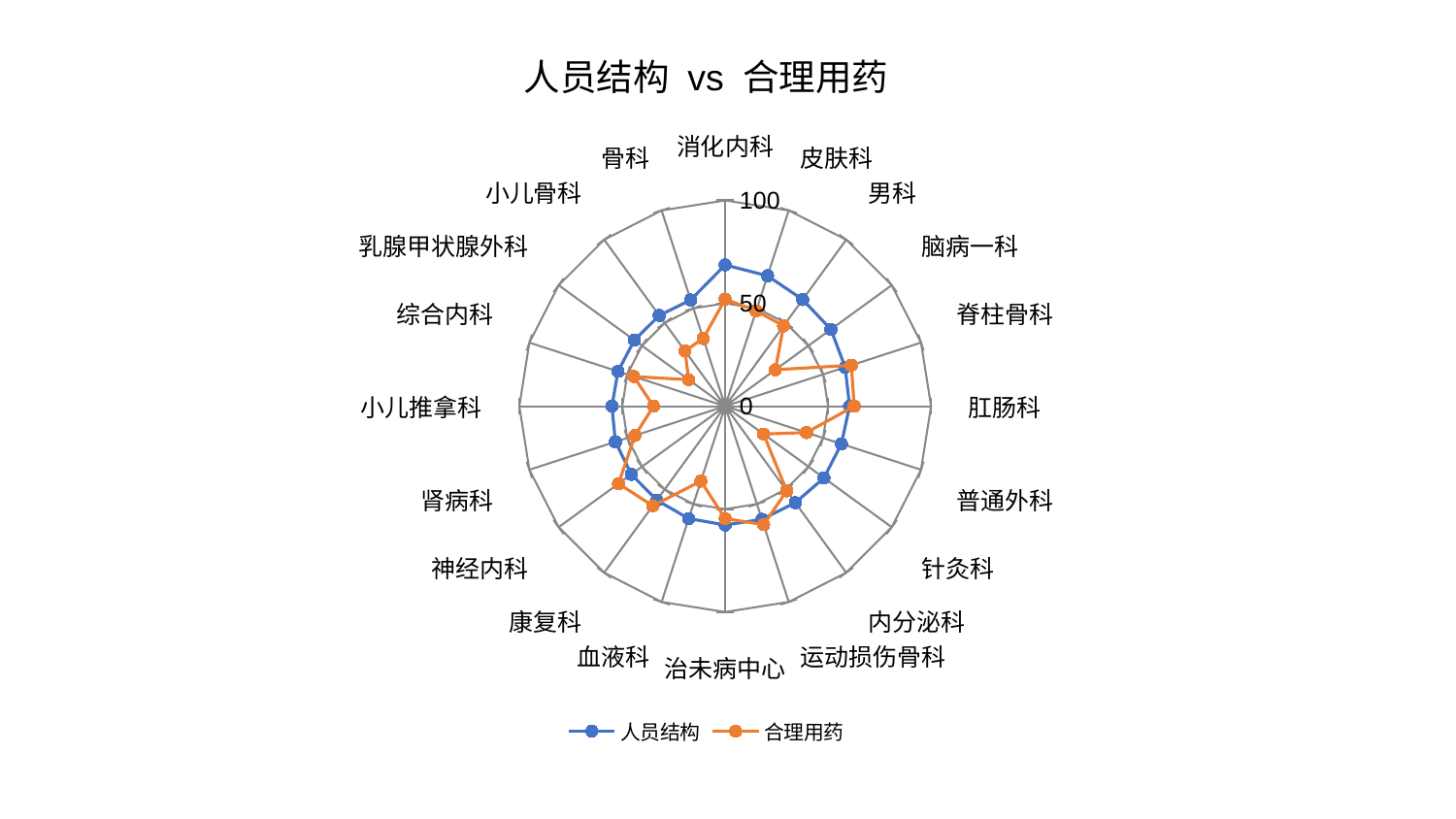

### Chart: 人员结构 vs 合理用药

| Category | 人员结构 | 合理用药 |
|---|---|---|
| 消化内科 | 68.63838259894084 | 52.014322737178524 |
| 皮肤科 | 66.62191769482877 | 48.729133499461014 |
| 男科 | 64.03922020430242 | 48.237119140091394 |
| 脑病一科 | 63.486666269036334 | 30.14056111736931 |
| 脊柱骨科 | 61.279858845294505 | 64.40121555437322 |
| 肛肠科 | 60.42041277939893 | 62.67646499039858 |
| 普通外科 | 59.35139221445046 | 41.5205100409586 |
| 针灸科 | 59.32175679087966 | 23.03210035623825 |
| 内分泌科 | 57.953922704323055 | 50.858312911732824 |
| 运动损伤骨科 | 57.81297047182589 | 60.54689271389003 |
| 治未病中心 | 57.738007280015765 | 54.619974487616815 |
| 血液科 | 57.41673928678072 | 38.2887102102684 |
| 康复科 | 56.49607606399567 | 59.839462402998684 |
| 神经内科 | 56.33852874551909 | 64.0557589975282 |
| 肾病科 | 56.07806069764227 | 46.09434932919307 |
| 小儿推拿科 | 55.03865921024104 | 34.82312047843078 |
| 综合内科 | 54.75611688059801 | 46.75321848647603 |
| 乳腺甲状腺外科 | 54.55712385580873 | 21.929128336093378 |
| 小儿骨科 | 54.50489351362681 | 33.22885200374358 |
| 骨科 | 54.2819169228783 | 34.57359482702944 |
26